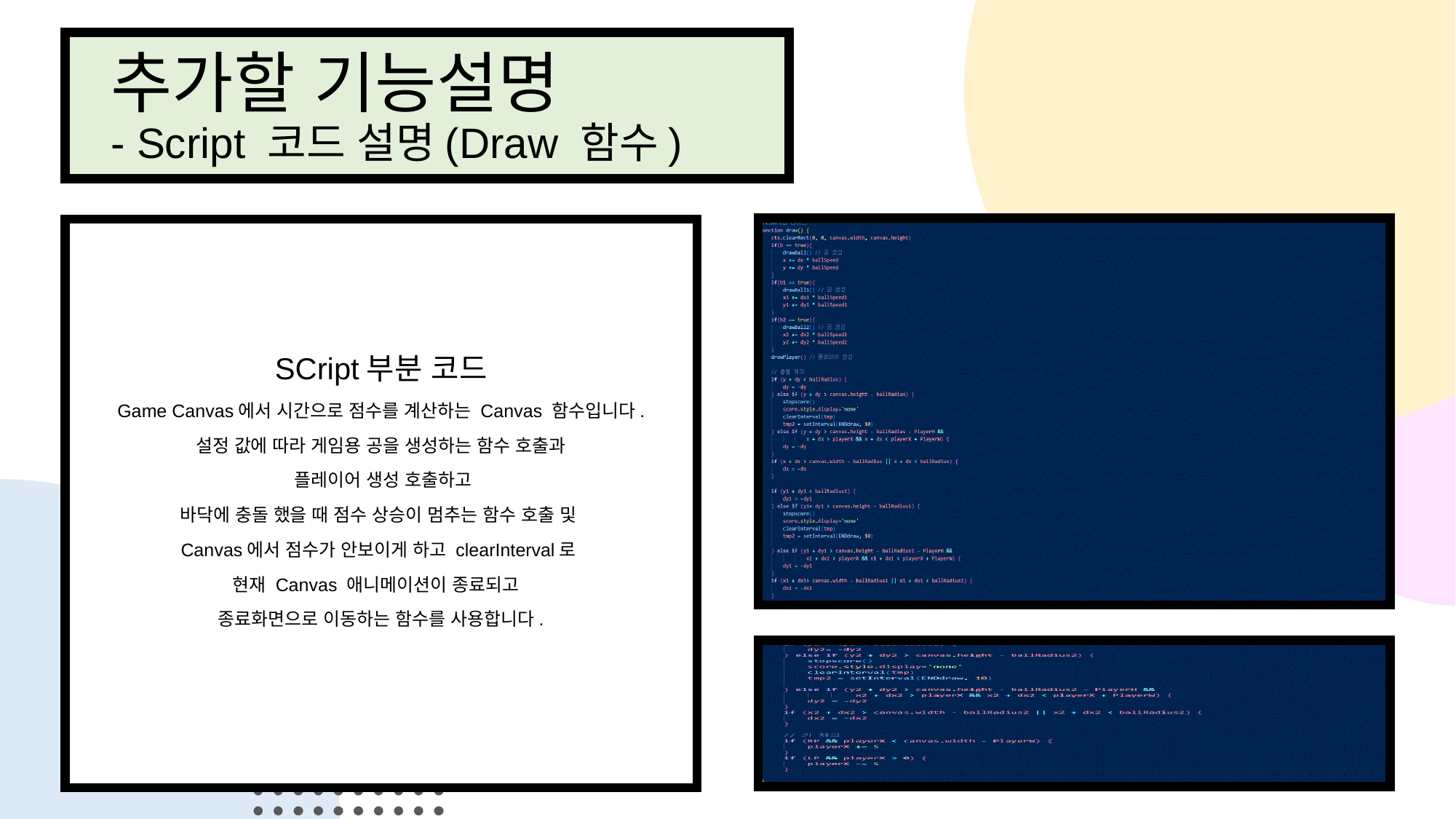

# 추가할 기능설명 - Script 코드 설명(Draw 함수)

SCript부분 코드
Game Canvas에서 시간으로 점수를 계산하는 Canvas 함수입니다.
설정 값에 따라 게임용 공을 생성하는 함수 호출과
 플레이어 생성 호출하고
바닥에 충돌 했을 때 점수 상승이 멈추는 함수 호출 및
Canvas에서 점수가 안보이게 하고 clearInterval로
현재 Canvas 애니메이션이 종료되고
종료화면으로 이동하는 함수를 사용합니다.